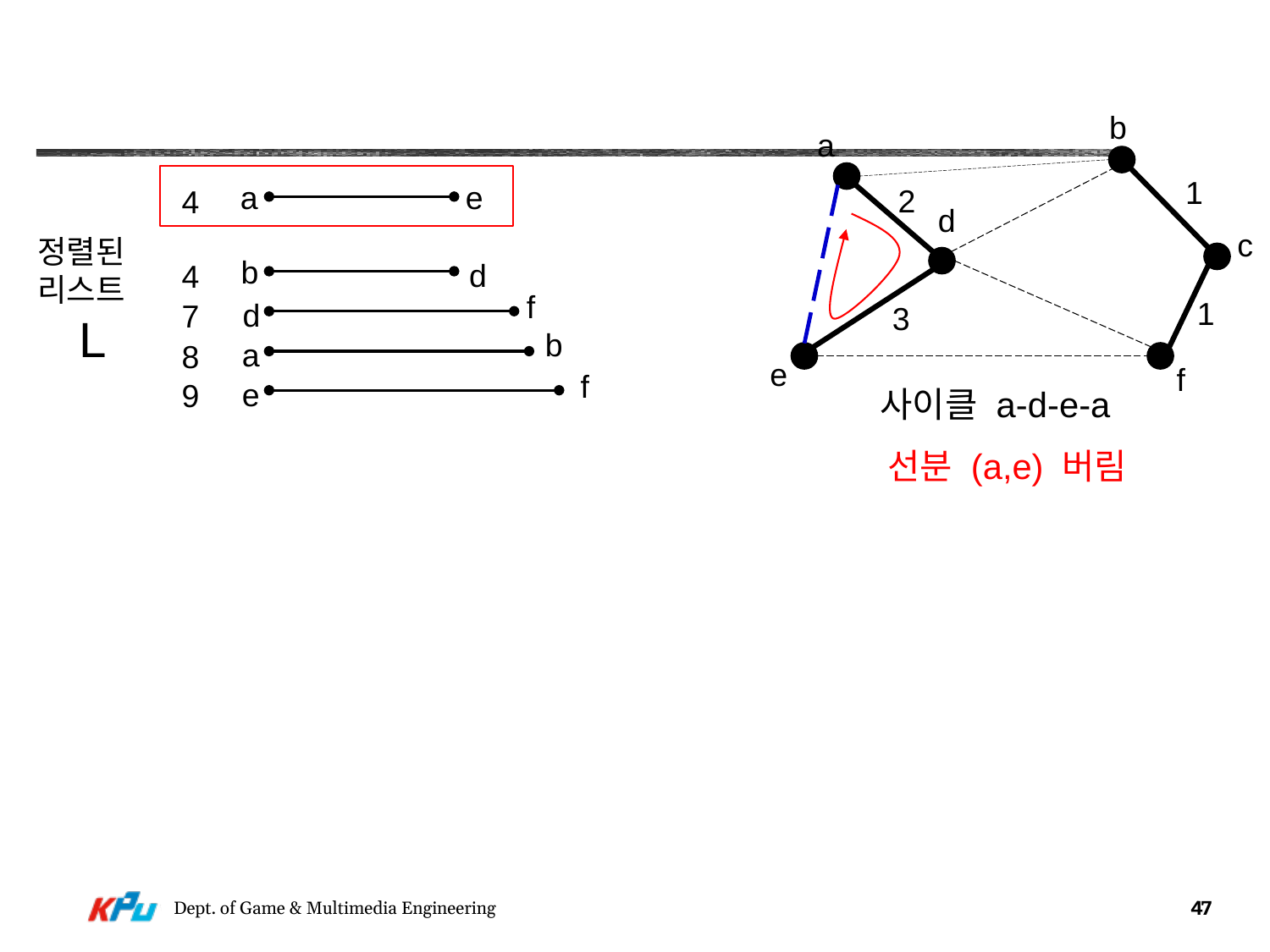

#
b
a

1
a
e
2

4
d

c
정렬된 리스트
L

b

d
4
f
1
d
7
3
b
a
8

e
f
f
e
9
사이클 a-d-e-a
선분 (a,e) 버림
Dept. of Game & Multimedia Engineering
47